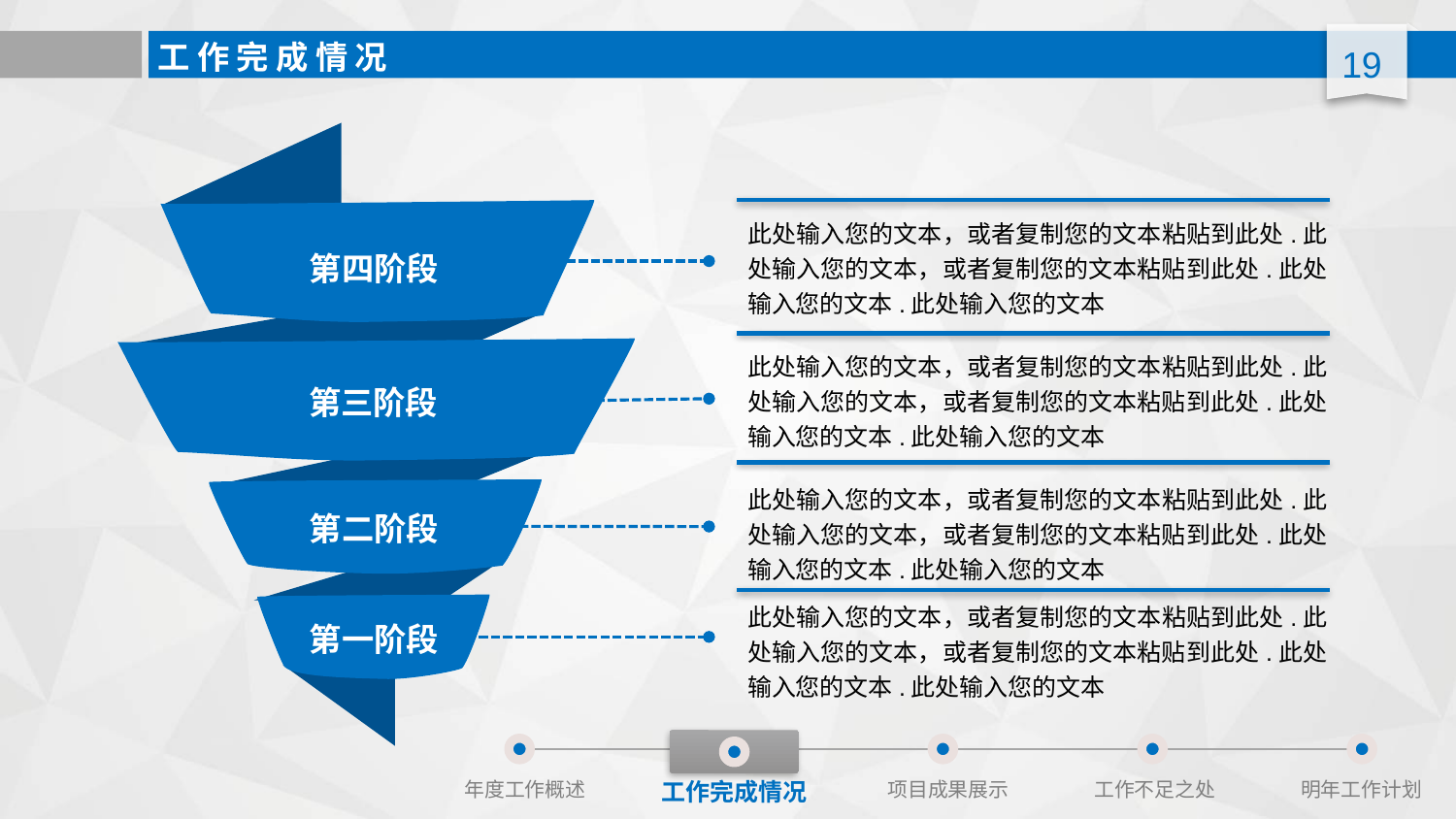

工 作 完 成 情 况

此处输入您的文本，或者复制您的文本粘贴到此处.此处输入您的文本，或者复制您的文本粘贴到此处.此处输入您的文本.此处输入您的文本
第四阶段

此处输入您的文本，或者复制您的文本粘贴到此处.此处输入您的文本，或者复制您的文本粘贴到此处.此处输入您的文本.此处输入您的文本
第三阶段

此处输入您的文本，或者复制您的文本粘贴到此处.此处输入您的文本，或者复制您的文本粘贴到此处.此处输入您的文本.此处输入您的文本

第二阶段

此处输入您的文本，或者复制您的文本粘贴到此处.此处输入您的文本，或者复制您的文本粘贴到此处.此处输入您的文本.此处输入您的文本

第一阶段